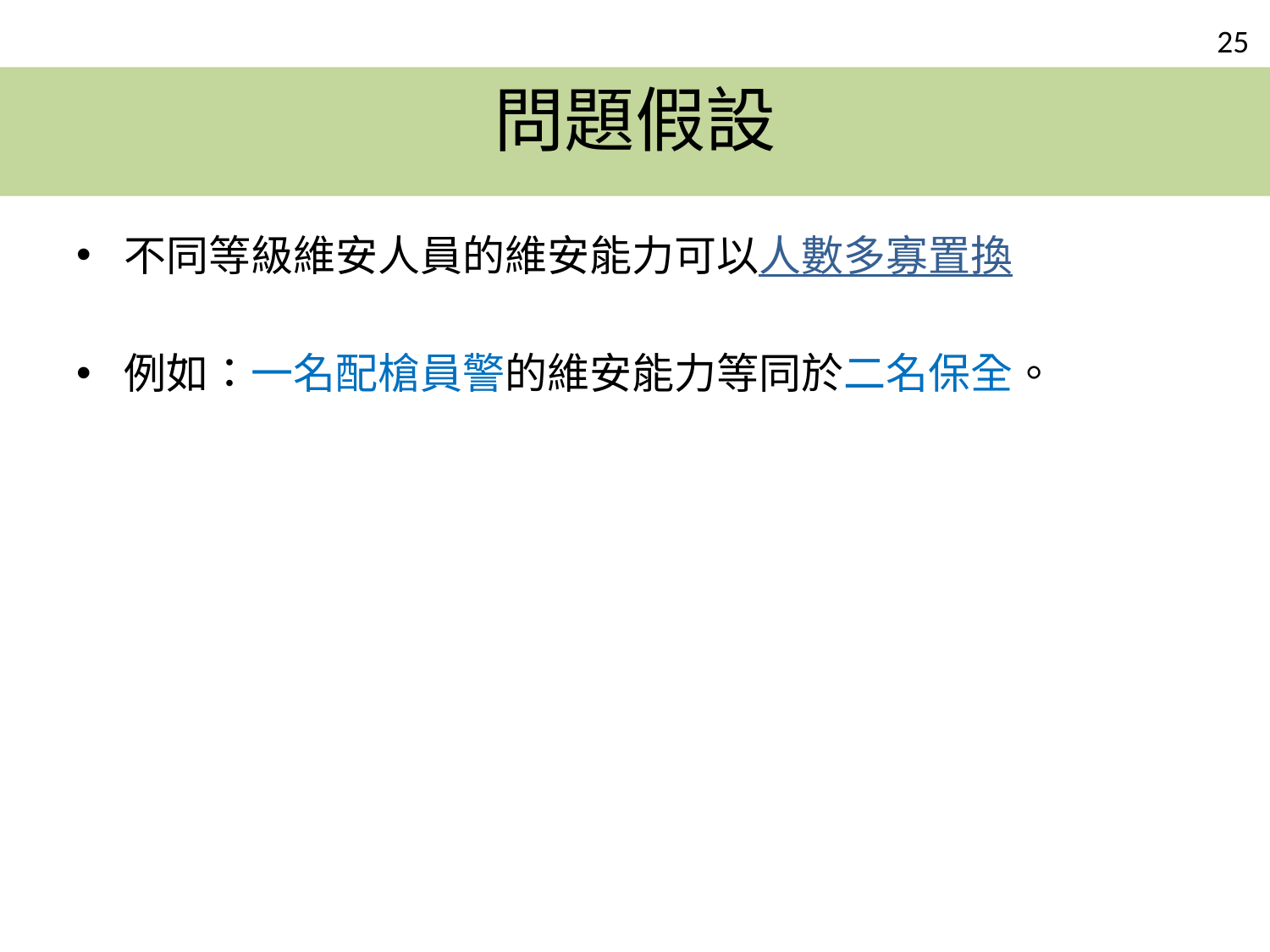

# 問題假設
不同等級維安人員的維安能力可以人數多寡置換

例如：一名配槍員警的維安能力等同於二名保全。